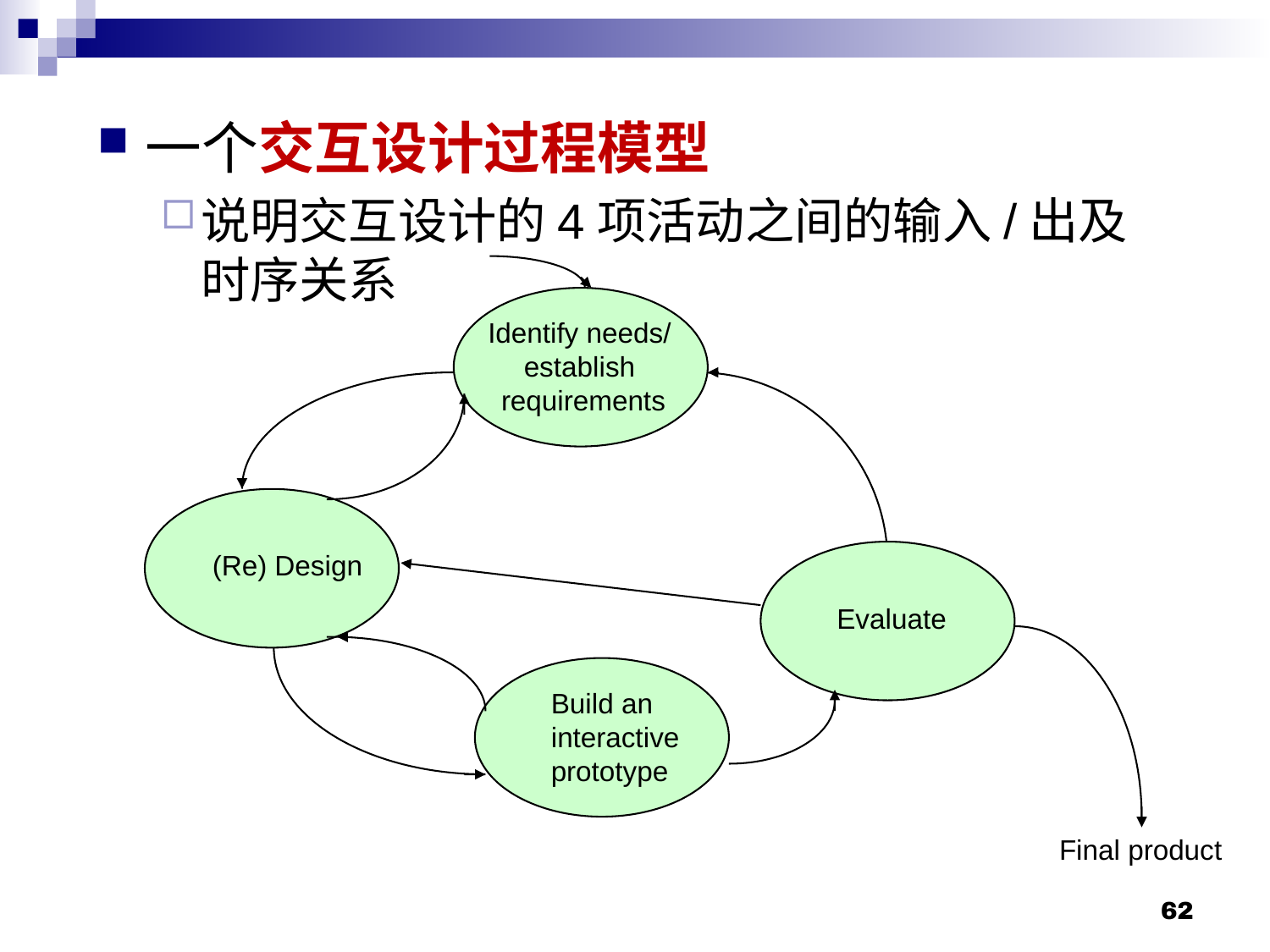

一个交互设计过程模型
说明交互设计的4项活动之间的输入/出及时序关系

Identify needs/
establish
requirements

(Re) Design

Evaluate

Build an
interactive
prototype

Final product
62